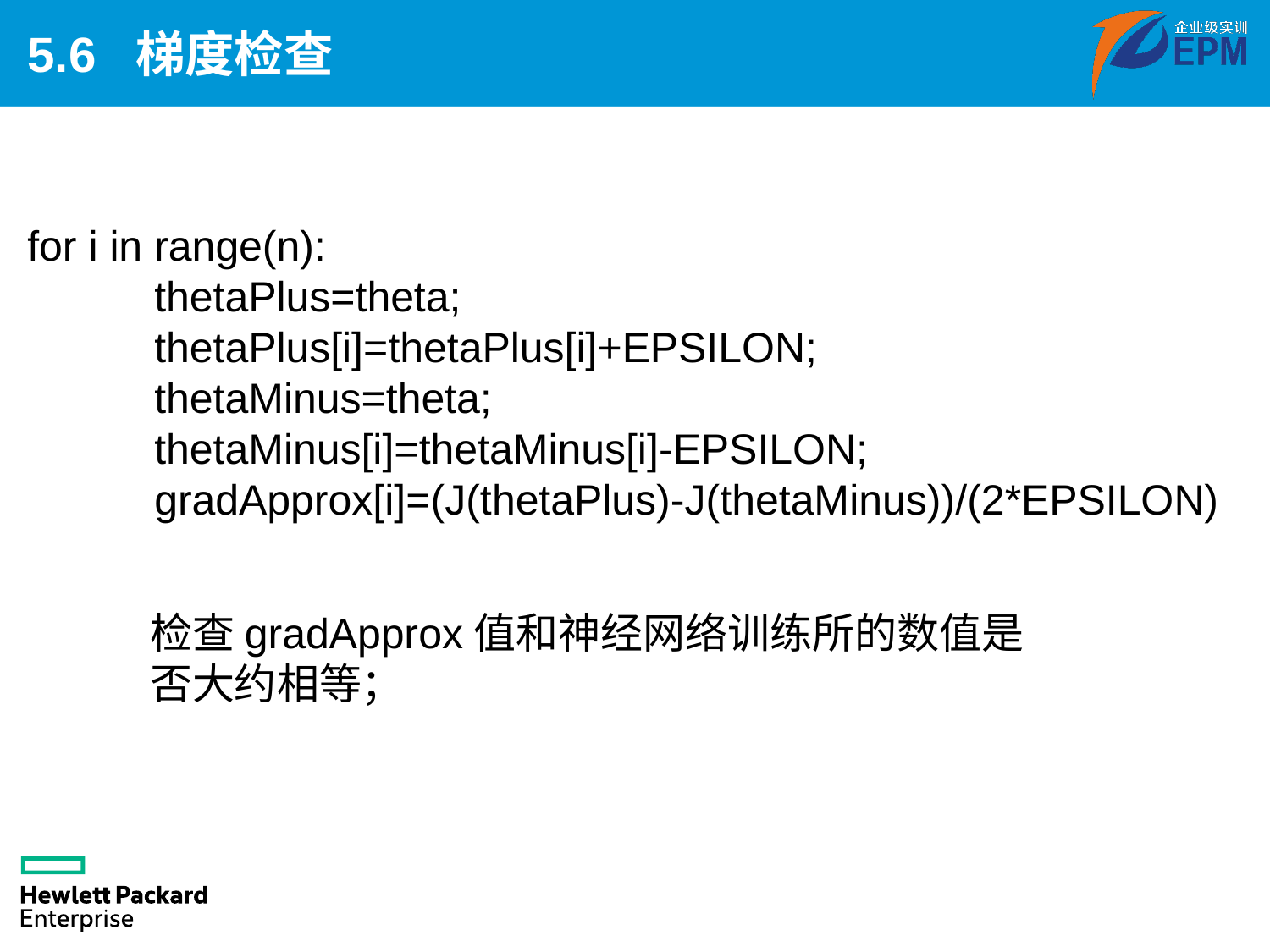

# 5.6  梯度检查
for i in range(n):
	thetaPlus=theta;
	thetaPlus[i]=thetaPlus[i]+EPSILON;
	thetaMinus=theta;
	thetaMinus[i]=thetaMinus[i]-EPSILON;
	gradApprox[i]=(J(thetaPlus)-J(thetaMinus))/(2*EPSILON)
检查gradApprox值和神经网络训练所的数值是否大约相等；